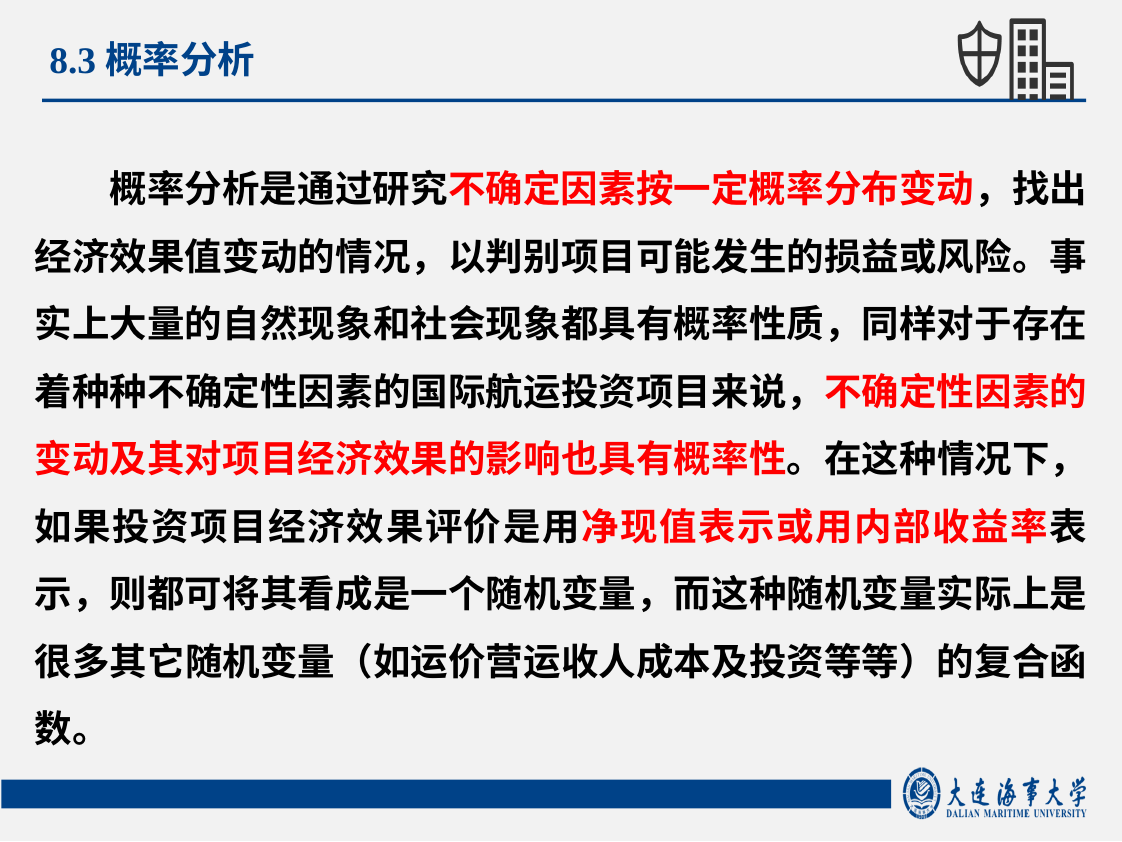

8.3概率分析
概率分析是通过研究不确定因素按一定概率分布变动，找出经济效果值变动的情况，以判别项目可能发生的损益或风险。事实上大量的自然现象和社会现象都具有概率性质，同样对于存在着种种不确定性因素的国际航运投资项目来说，不确定性因素的变动及其对项目经济效果的影响也具有概率性。在这种情况下，如果投资项目经济效果评价是用净现值表示或用内部收益率表示，则都可将其看成是一个随机变量，而这种随机变量实际上是很多其它随机变量（如运价营运收人成本及投资等等）的复合函数。